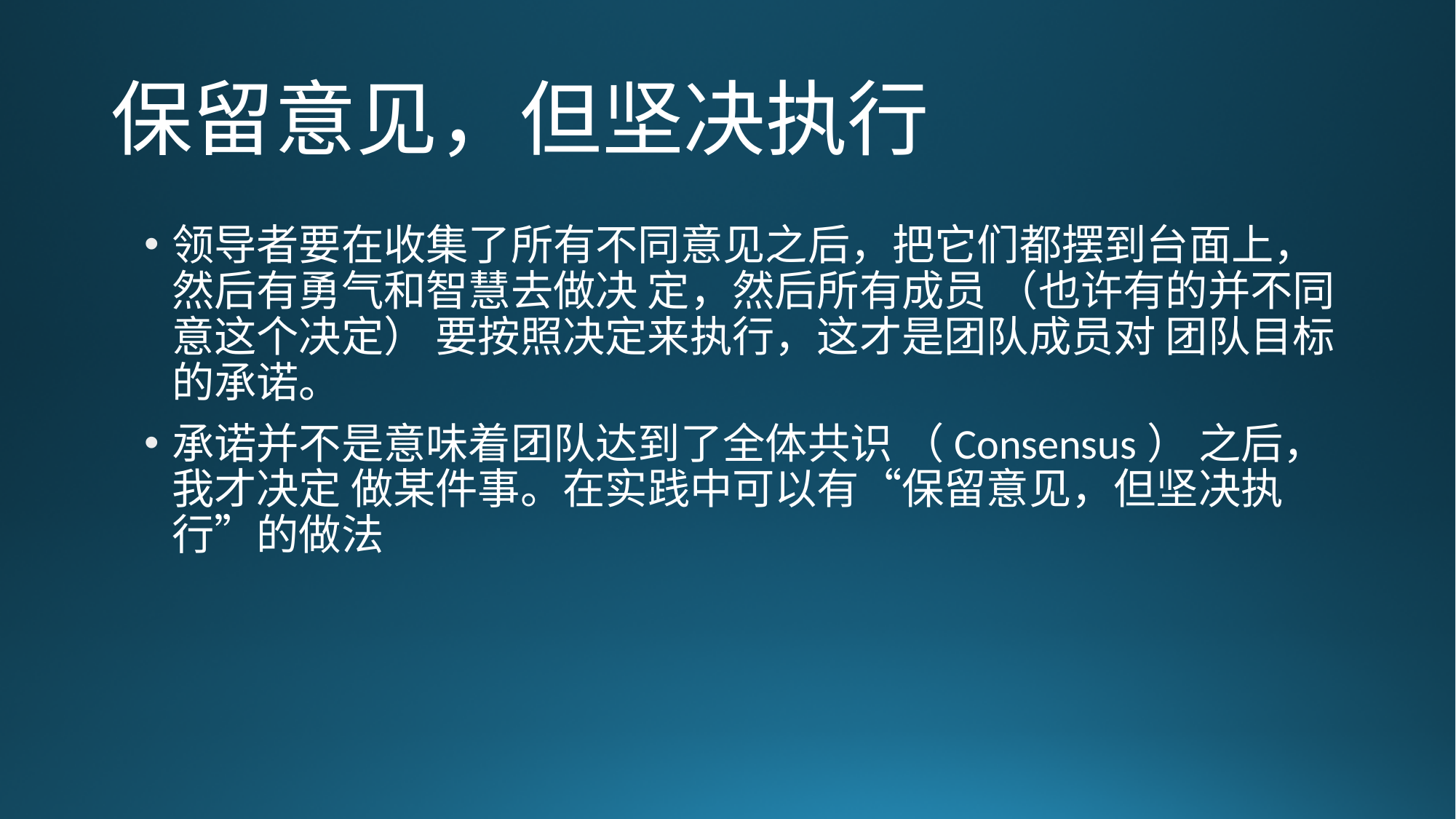

# 保留意见，但坚决执行
领导者要在收集了所有不同意见之后，把它们都摆到台面上，然后有勇气和智慧去做决 定，然后所有成员 （也许有的并不同意这个决定） 要按照决定来执行，这才是团队成员对 团队目标的承诺。
承诺并不是意味着团队达到了全体共识 （Consensus） 之后，我才决定 做某件事。在实践中可以有“保留意见，但坚决执行”的做法